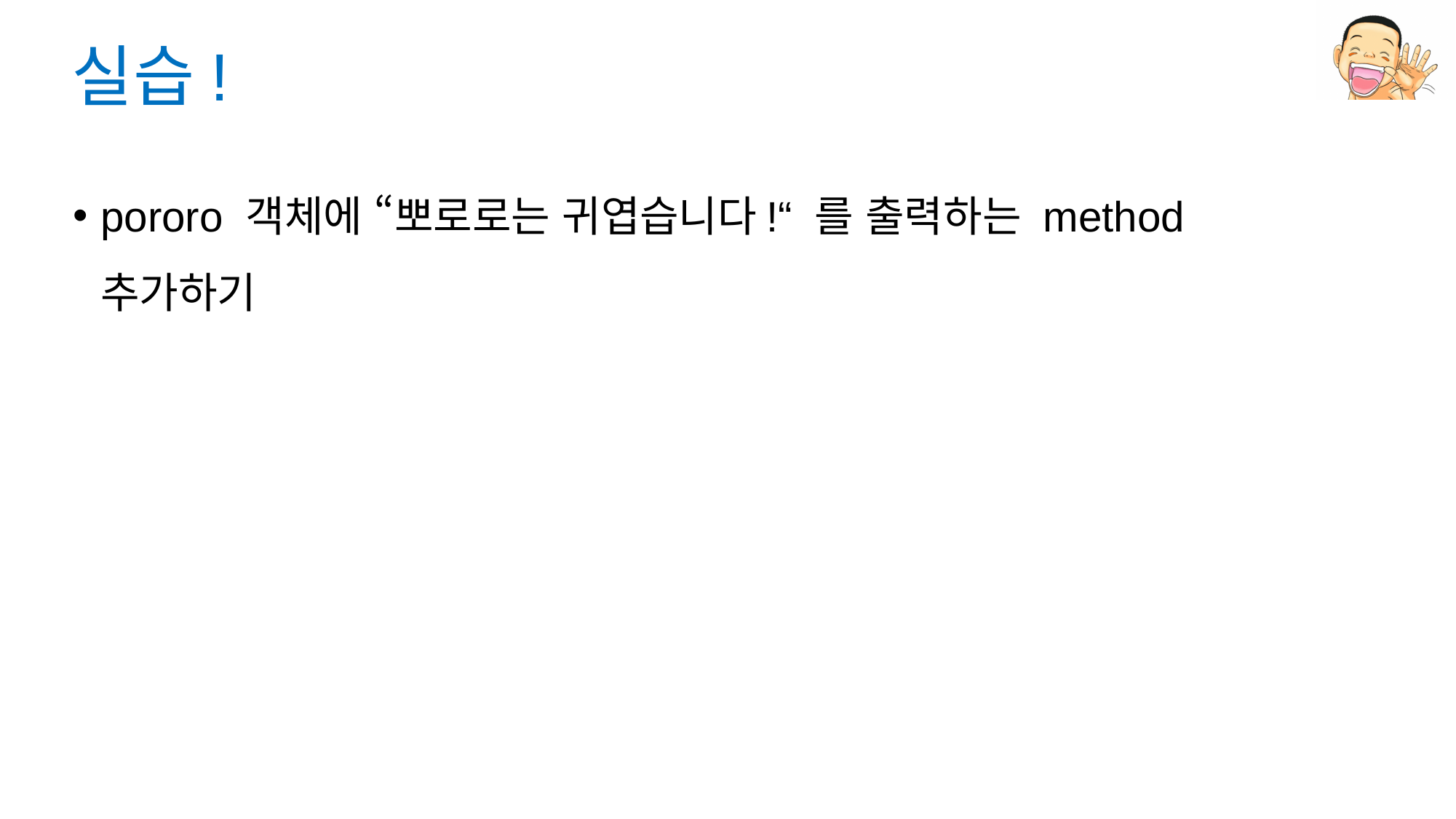

# 실습!
pororo 객체에 “뽀로로는 귀엽습니다!“ 를 출력하는 method 추가하기